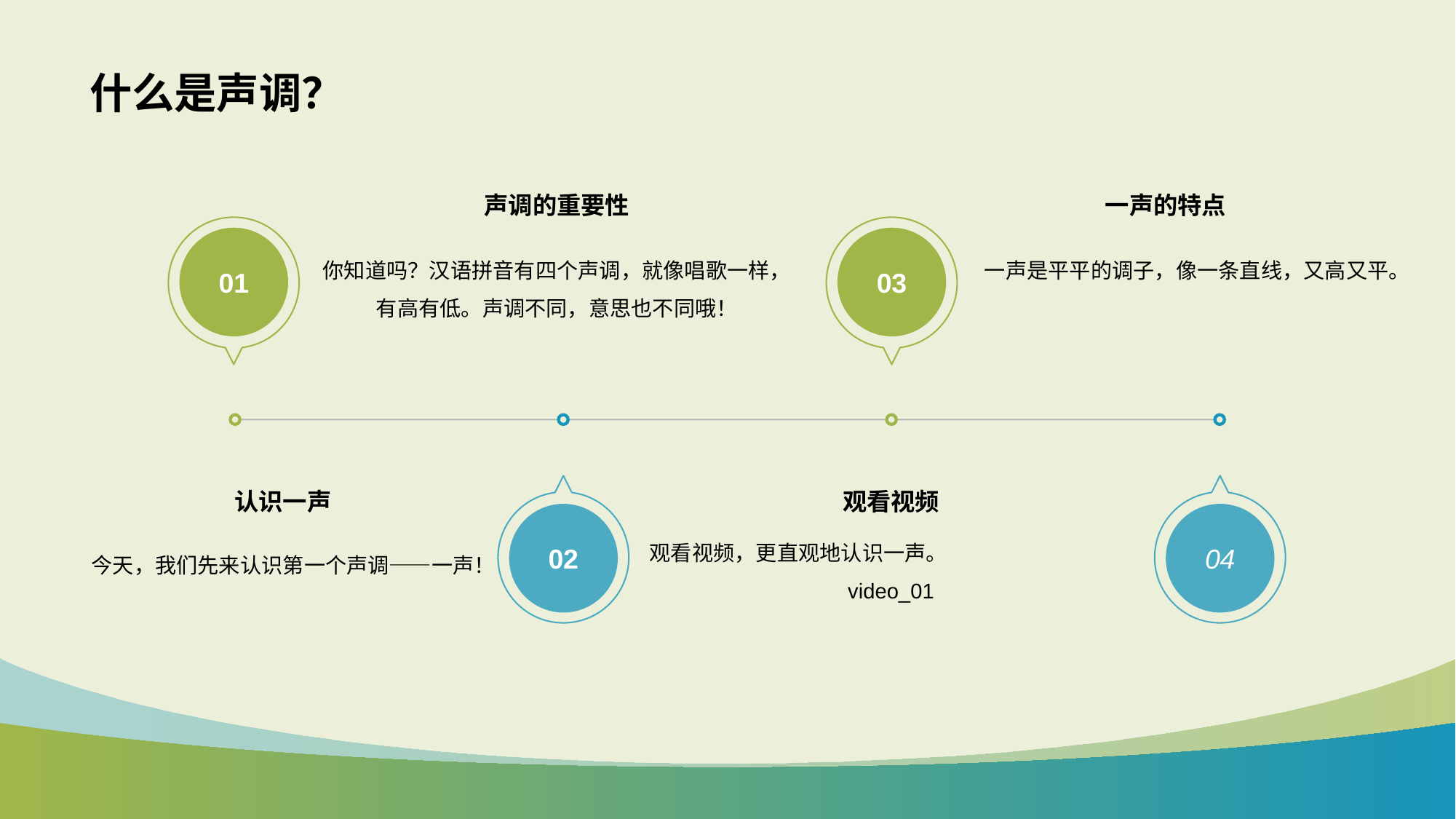

# 什么是声调？
声调的重要性
一声的特点

01
03
你知道吗？汉语拼音有四个声调，就像唱歌一样，有高有低。声调不同，意思也不同哦！
一声是平平的调子，像一条直线，又高又平。

认识一声
观看视频
02
04
今天，我们先来认识第一个声调——一声！
观看视频，更直观地认识一声。
video_01